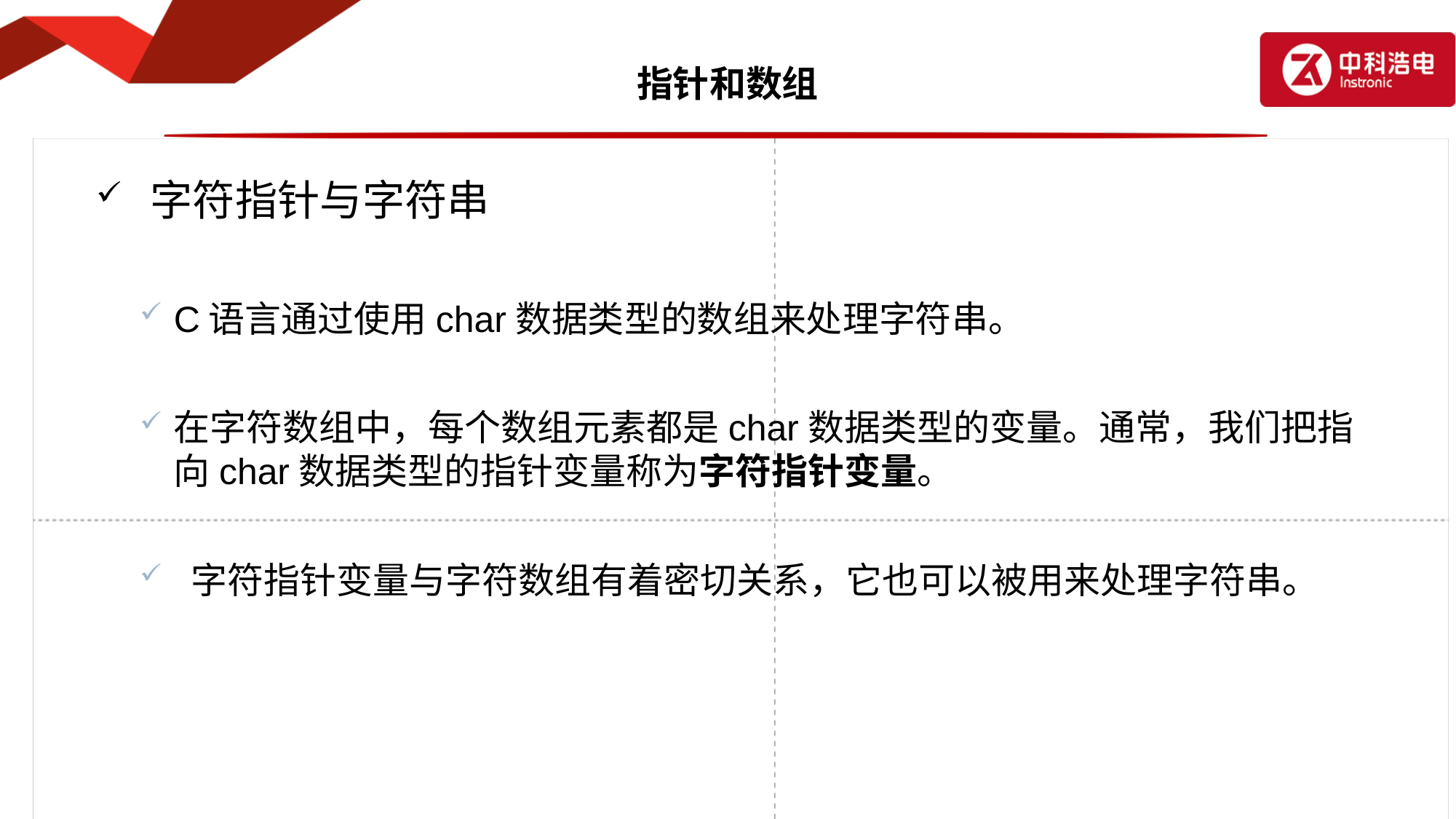

# 指针和数组
字符指针与字符串

C语言通过使用char数据类型的数组来处理字符串。

在字符数组中，每个数组元素都是char数据类型的变量。通常，我们把指向char数据类型的指针变量称为字符指针变量。

 字符指针变量与字符数组有着密切关系，它也可以被用来处理字符串。